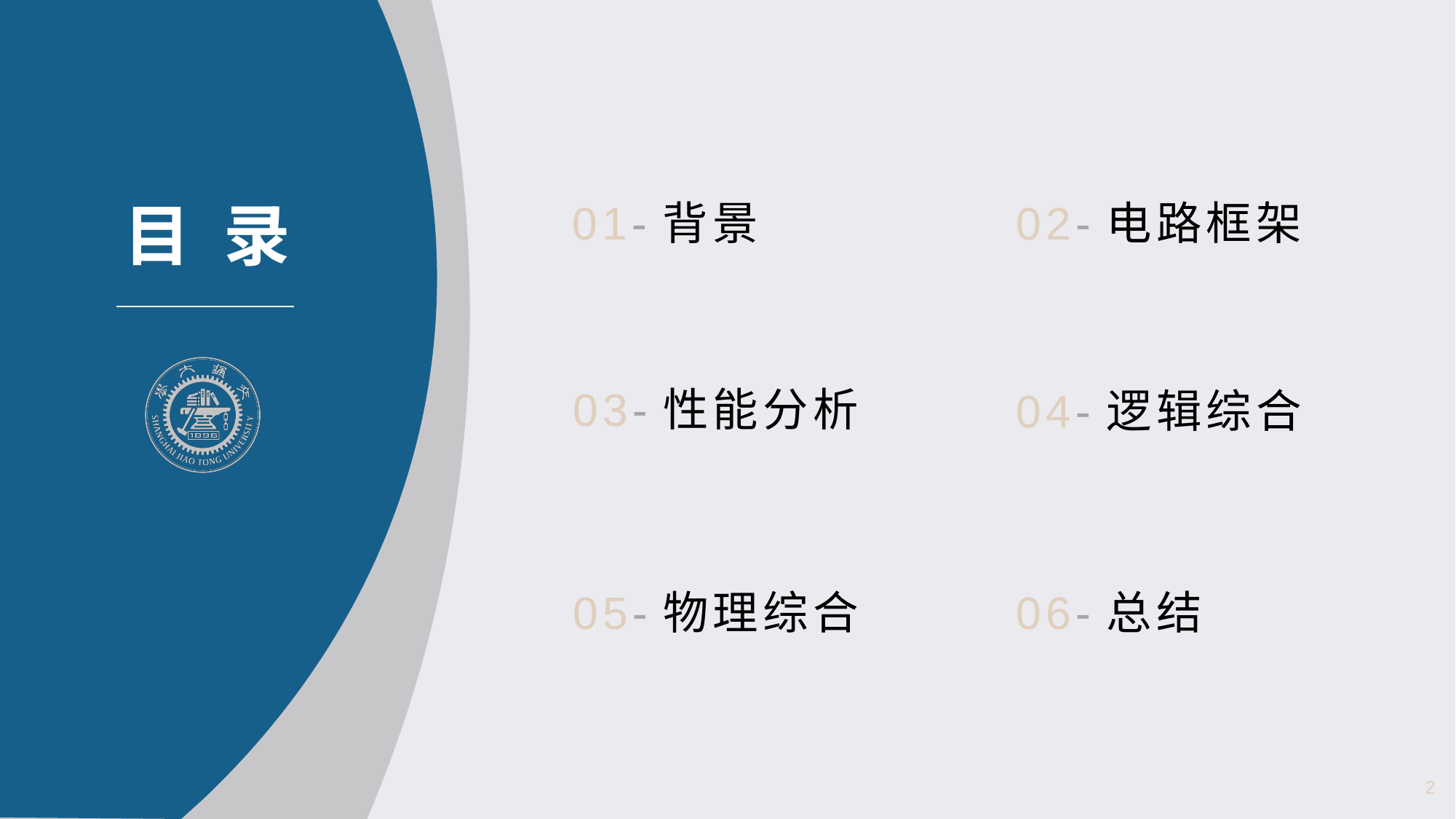

01-背景
02-电路框架
03-性能分析
04-逻辑综合
05-物理综合
06-总结
2